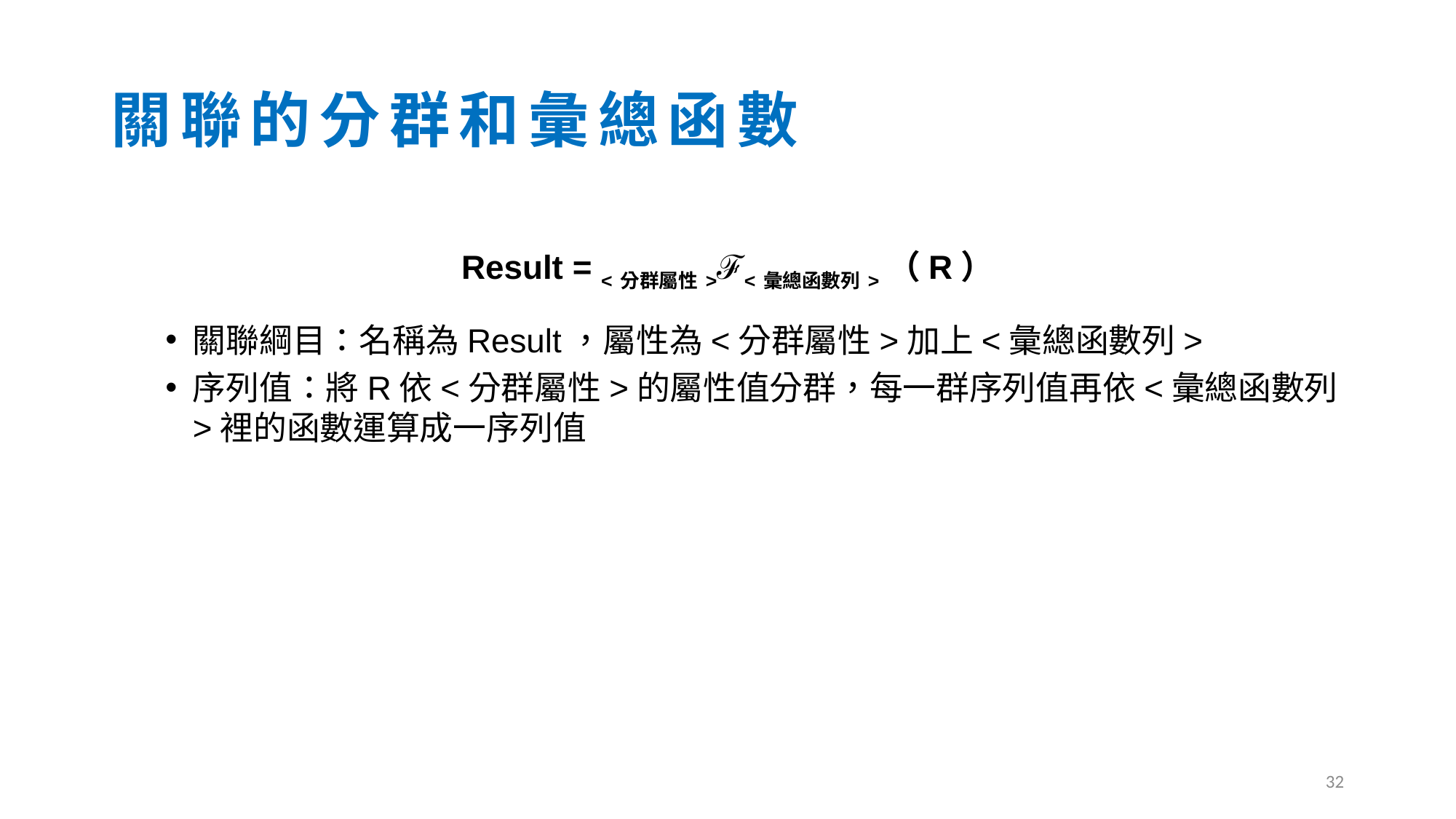

# 關聯的分群和彙總函數
Result = <分群屬性>ℱ<彙總函數列>（R）
關聯綱目：名稱為Result，屬性為<分群屬性>加上<彙總函數列>
序列值：將R依<分群屬性>的屬性值分群，每一群序列值再依<彙總函數列>裡的函數運算成一序列值

32